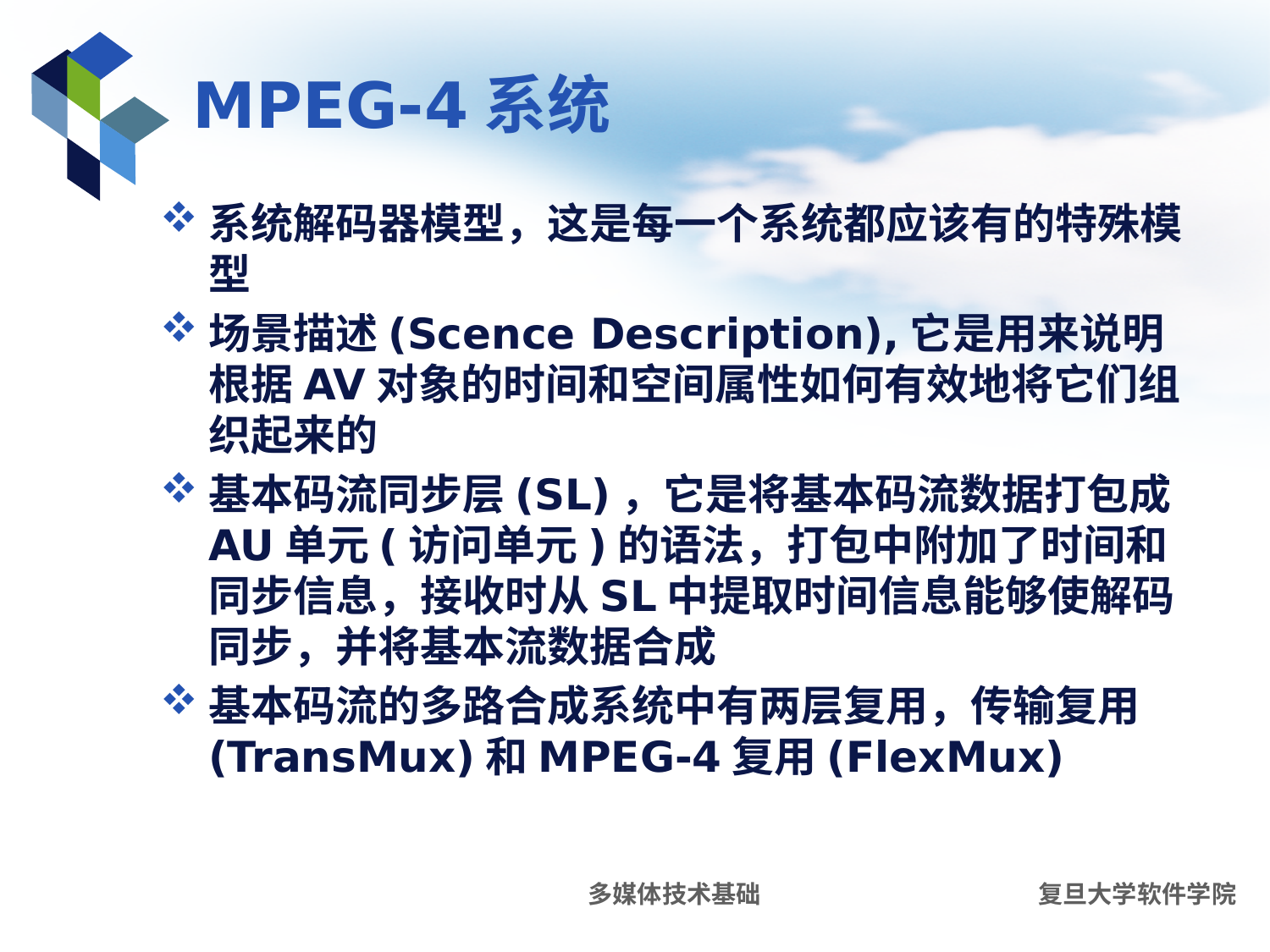

# MPEG-4系统
系统解码器模型，这是每一个系统都应该有的特殊模型
场景描述(Scence Description),它是用来说明根据AV对象的时间和空间属性如何有效地将它们组织起来的
基本码流同步层(SL)，它是将基本码流数据打包成AU单元(访问单元)的语法，打包中附加了时间和同步信息，接收时从SL中提取时间信息能够使解码同步，并将基本流数据合成
基本码流的多路合成系统中有两层复用，传输复用(TransMux)和MPEG-4复用(FlexMux)
多媒体技术基础